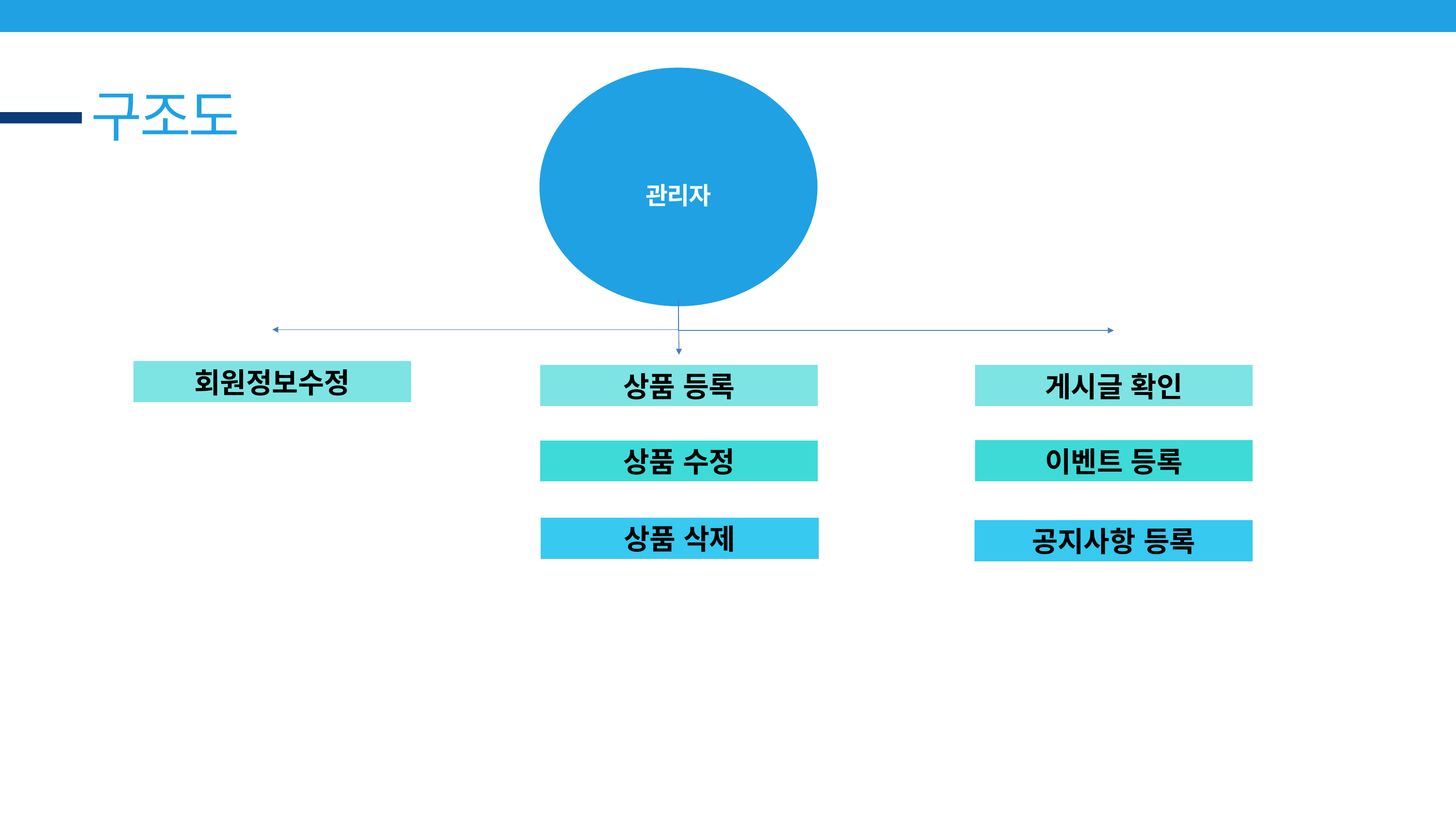

관리자
구조도

회원정보수정
?항목 1
게시글 확인
?항목 1
상품 등록
?항목 1
이벤트 등록
항목 2
상품 수정
항목 2
항목 3
상품 삭제
항목 3
항목 3
공지사항 등록